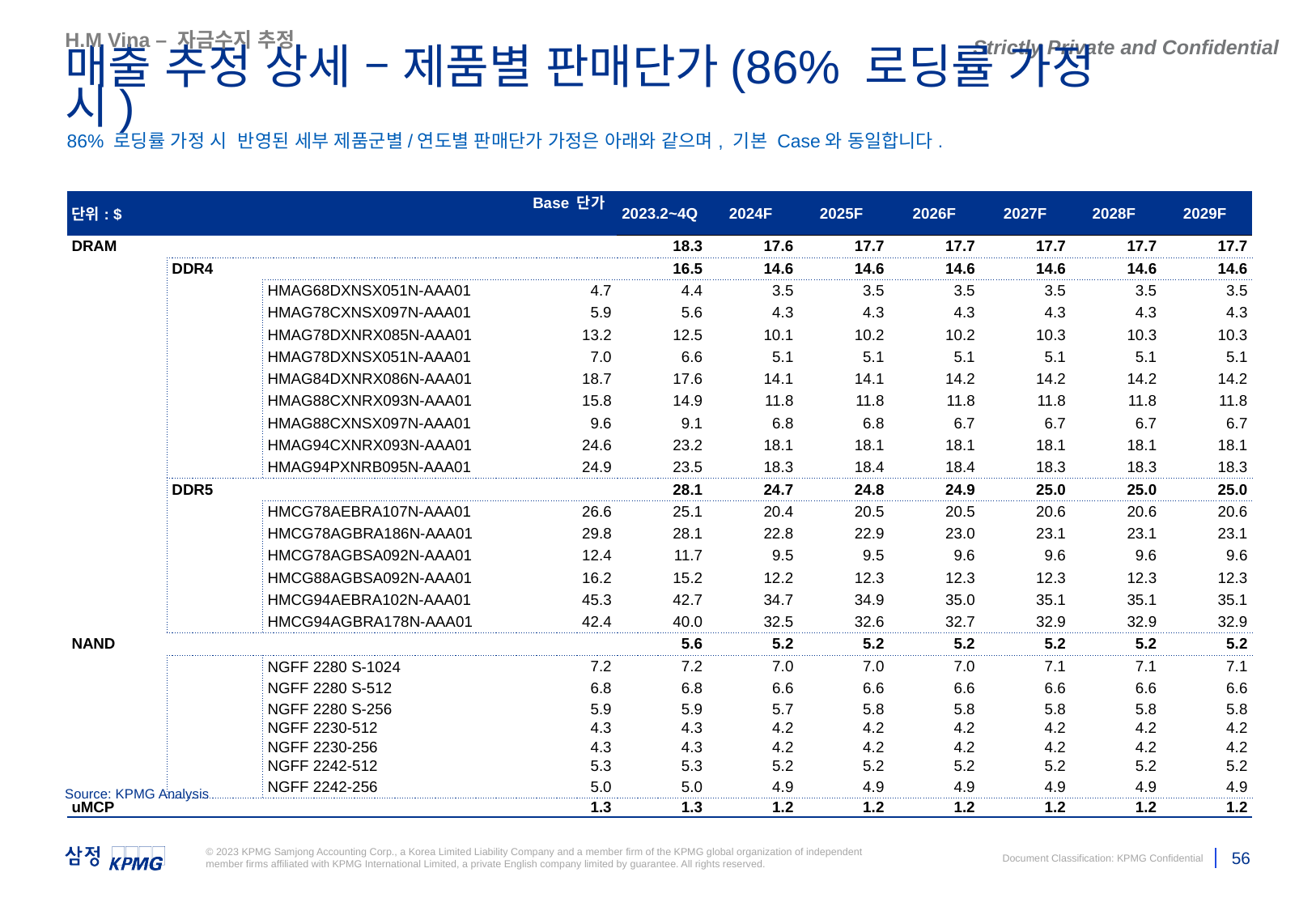

H.M Vina – 자금수지 추정
매출 추정 상세 – 제품별 판매단가(86% 로딩률 가정 시)
86% 로딩률 가정 시  반영된 세부 제품군별/연도별 판매단가 가정은 아래와 같으며, 기본 Case와 동일합니다.
| 단위: $ |  |  |  | Base 단가 | 2023.2~4Q | 2024F | 2025F | 2026F | 2027F | 2028F | 2029F |
| --- | --- | --- | --- | --- | --- | --- | --- | --- | --- | --- | --- |
| DRAM |  |  |  |  | 18.3 | 17.6 | 17.7 | 17.7 | 17.7 | 17.7 | 17.7 |
|  | DDR4 |  |  |  | 16.5 | 14.6 | 14.6 | 14.6 | 14.6 | 14.6 | 14.6 |
|  |  | HMAG68DXNSX051N-AAA01 |  | 4.7 | 4.4 | 3.5 | 3.5 | 3.5 | 3.5 | 3.5 | 3.5 |
|  |  | HMAG78CXNSX097N-AAA01 |  | 5.9 | 5.6 | 4.3 | 4.3 | 4.3 | 4.3 | 4.3 | 4.3 |
|  |  | HMAG78DXNRX085N-AAA01 |  | 13.2 | 12.5 | 10.1 | 10.2 | 10.2 | 10.3 | 10.3 | 10.3 |
|  |  | HMAG78DXNSX051N-AAA01 |  | 7.0 | 6.6 | 5.1 | 5.1 | 5.1 | 5.1 | 5.1 | 5.1 |
|  |  | HMAG84DXNRX086N-AAA01 |  | 18.7 | 17.6 | 14.1 | 14.1 | 14.2 | 14.2 | 14.2 | 14.2 |
|  |  | HMAG88CXNRX093N-AAA01 |  | 15.8 | 14.9 | 11.8 | 11.8 | 11.8 | 11.8 | 11.8 | 11.8 |
|  |  | HMAG88CXNSX097N-AAA01 |  | 9.6 | 9.1 | 6.8 | 6.8 | 6.7 | 6.7 | 6.7 | 6.7 |
|  |  | HMAG94CXNRX093N-AAA01 |  | 24.6 | 23.2 | 18.1 | 18.1 | 18.1 | 18.1 | 18.1 | 18.1 |
|  |  | HMAG94PXNRB095N-AAA01 |  | 24.9 | 23.5 | 18.3 | 18.4 | 18.4 | 18.3 | 18.3 | 18.3 |
|  | DDR5 |  |  |  | 28.1 | 24.7 | 24.8 | 24.9 | 25.0 | 25.0 | 25.0 |
|  |  | HMCG78AEBRA107N-AAA01 |  | 26.6 | 25.1 | 20.4 | 20.5 | 20.5 | 20.6 | 20.6 | 20.6 |
|  |  | HMCG78AGBRA186N-AAA01 |  | 29.8 | 28.1 | 22.8 | 22.9 | 23.0 | 23.1 | 23.1 | 23.1 |
|  |  | HMCG78AGBSA092N-AAA01 |  | 12.4 | 11.7 | 9.5 | 9.5 | 9.6 | 9.6 | 9.6 | 9.6 |
|  |  | HMCG88AGBSA092N-AAA01 |  | 16.2 | 15.2 | 12.2 | 12.3 | 12.3 | 12.3 | 12.3 | 12.3 |
|  |  | HMCG94AEBRA102N-AAA01 |  | 45.3 | 42.7 | 34.7 | 34.9 | 35.0 | 35.1 | 35.1 | 35.1 |
|  |  | HMCG94AGBRA178N-AAA01 |  | 42.4 | 40.0 | 32.5 | 32.6 | 32.7 | 32.9 | 32.9 | 32.9 |
| NAND |  |  |  |  | 5.6 | 5.2 | 5.2 | 5.2 | 5.2 | 5.2 | 5.2 |
|  |  | NGFF 2280 S-1024 |  | 7.2 | 7.2 | 7.0 | 7.0 | 7.0 | 7.1 | 7.1 | 7.1 |
|  |  | NGFF 2280 S-512 |  | 6.8 | 6.8 | 6.6 | 6.6 | 6.6 | 6.6 | 6.6 | 6.6 |
|  |  | NGFF 2280 S-256 |  | 5.9 | 5.9 | 5.7 | 5.8 | 5.8 | 5.8 | 5.8 | 5.8 |
|  |  | NGFF 2230-512 |  | 4.3 | 4.3 | 4.2 | 4.2 | 4.2 | 4.2 | 4.2 | 4.2 |
|  |  | NGFF 2230-256 |  | 4.3 | 4.3 | 4.2 | 4.2 | 4.2 | 4.2 | 4.2 | 4.2 |
|  |  | NGFF 2242-512 |  | 5.3 | 5.3 | 5.2 | 5.2 | 5.2 | 5.2 | 5.2 | 5.2 |
|  |  | NGFF 2242-256 |  | 5.0 | 5.0 | 4.9 | 4.9 | 4.9 | 4.9 | 4.9 | 4.9 |
| uMCP |  |  |  | 1.3 | 1.3 | 1.2 | 1.2 | 1.2 | 1.2 | 1.2 | 1.2 |
Source: KPMG Analysis